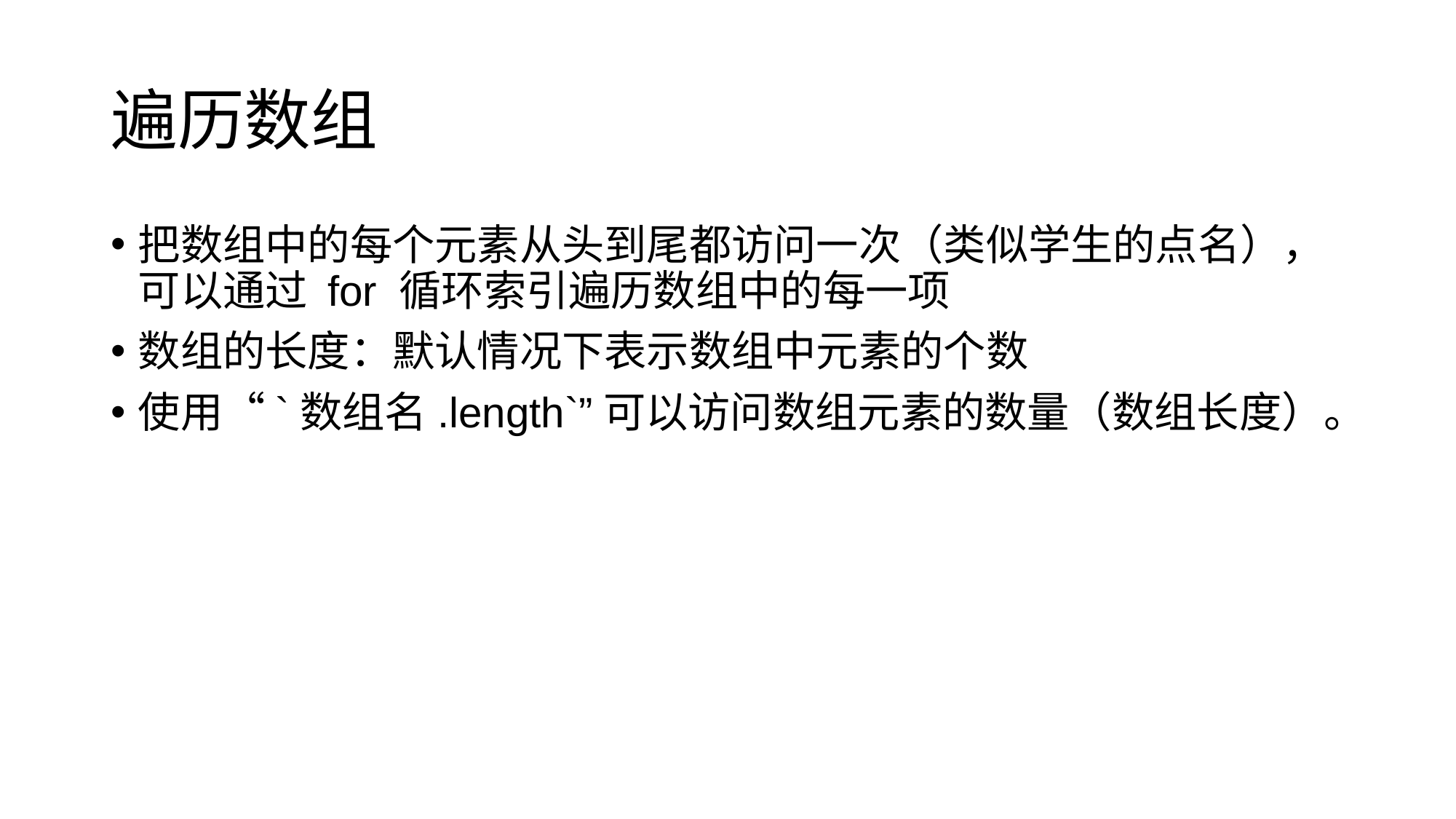

# 遍历数组
把数组中的每个元素从头到尾都访问一次（类似学生的点名），可以通过 for 循环索引遍历数组中的每一项
数组的长度：默认情况下表示数组中元素的个数
使用“`数组名.length`”可以访问数组元素的数量（数组长度）。